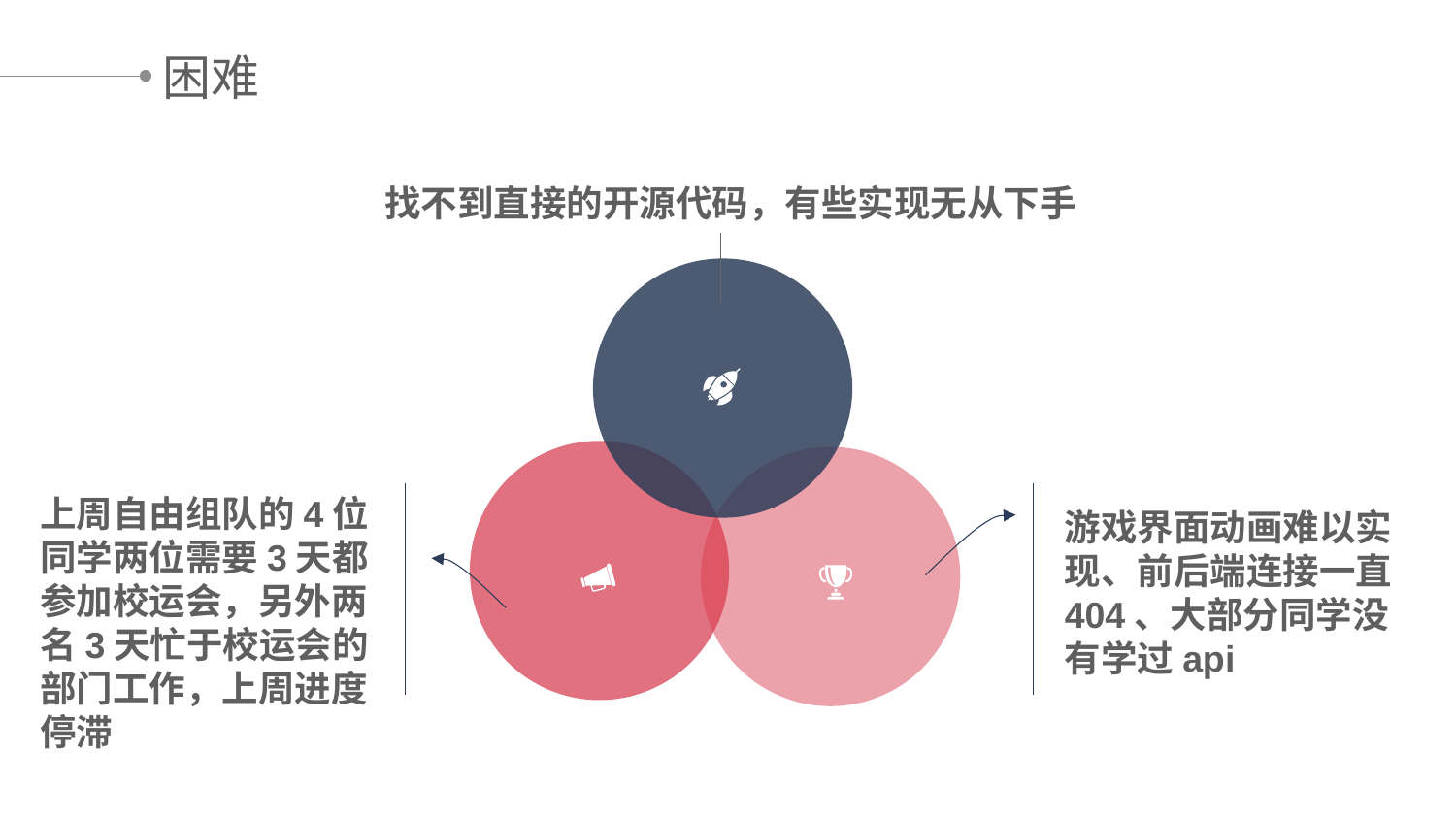

困难
找不到直接的开源代码，有些实现无从下手

上周自由组队的4位同学两位需要3天都参加校运会，另外两名3天忙于校运会的部门工作，上周进度停滞
游戏界面动画难以实现、前后端连接一直404、大部分同学没有学过api